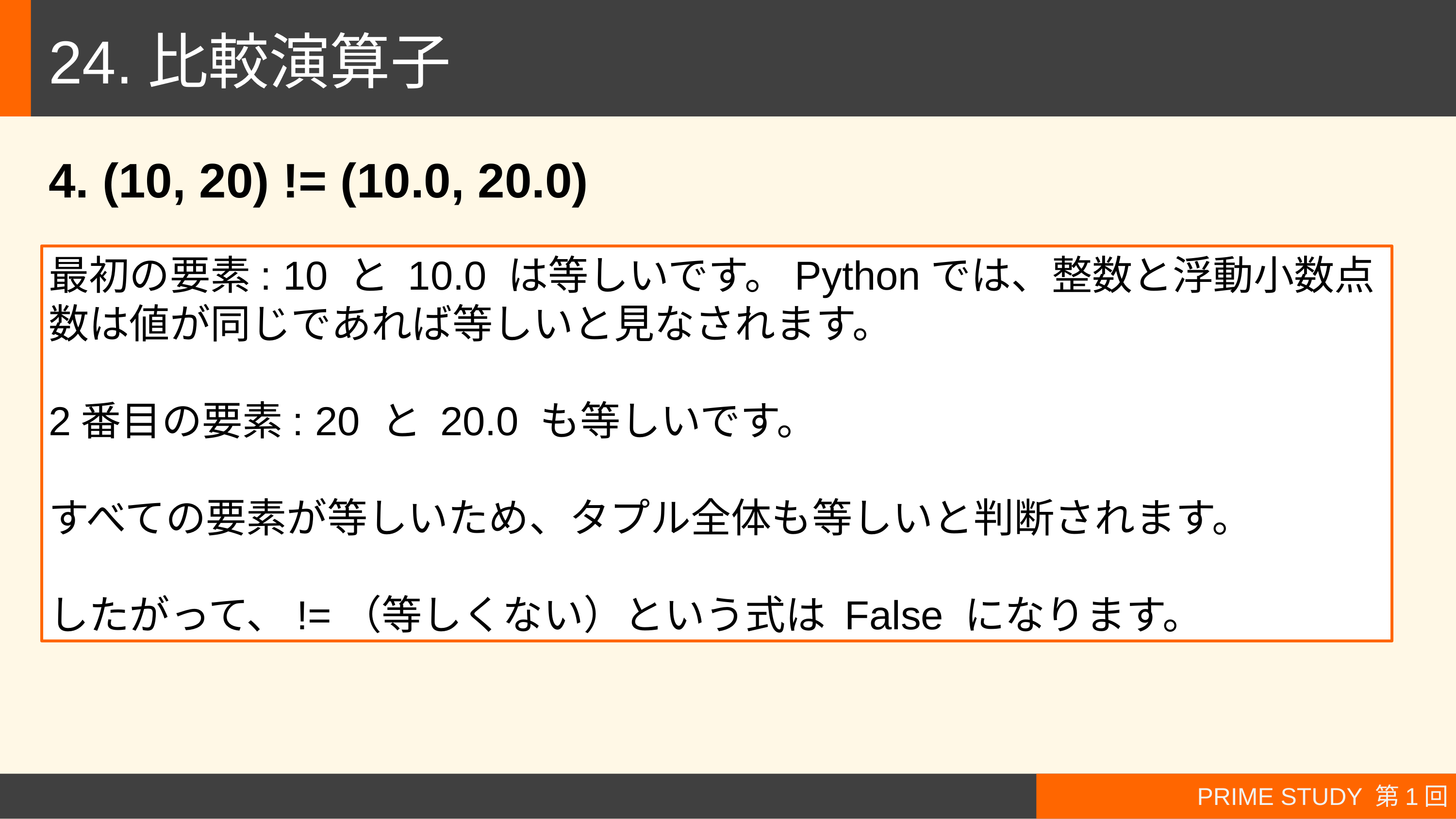

# 24.比較演算子
4. (10, 20) != (10.0, 20.0)
最初の要素: 10 と 10.0 は等しいです。Pythonでは、整数と浮動小数点数は値が同じであれば等しいと見なされます。

2番目の要素: 20 と 20.0 も等しいです。

すべての要素が等しいため、タプル全体も等しいと判断されます。

したがって、!=（等しくない）という式は False になります。
PRIME STUDY 第1回